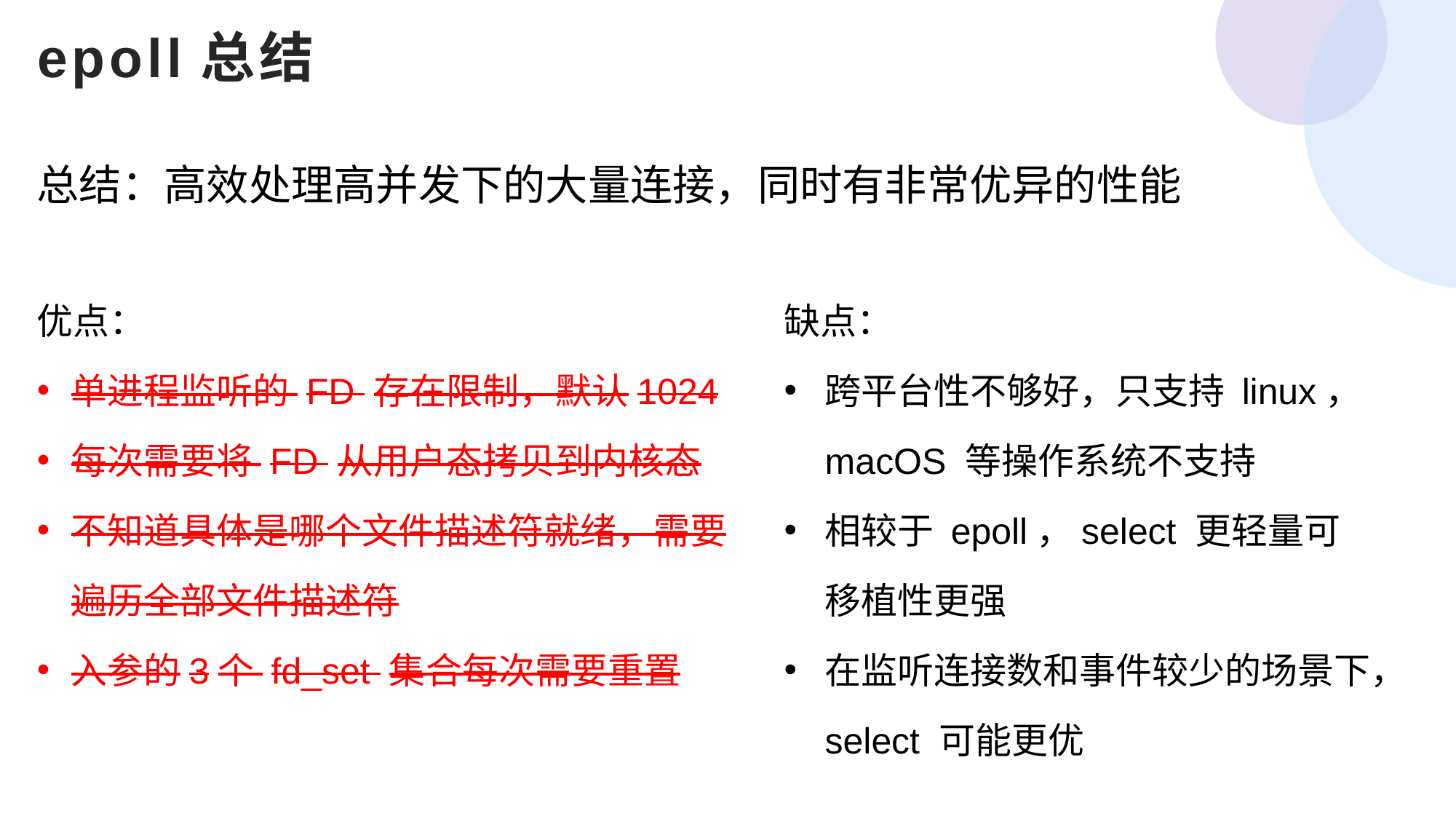

epoll总结
总结：高效处理高并发下的大量连接，同时有非常优异的性能
优点：
单进程监听的 FD 存在限制，默认1024
每次需要将 FD 从用户态拷贝到内核态
不知道具体是哪个文件描述符就绪，需要遍历全部文件描述符
入参的3个 fd_set 集合每次需要重置

缺点：
跨平台性不够好，只支持 linux，macOS 等操作系统不支持
相较于 epoll，select 更轻量可移植性更强
在监听连接数和事件较少的场景下，select 可能更优